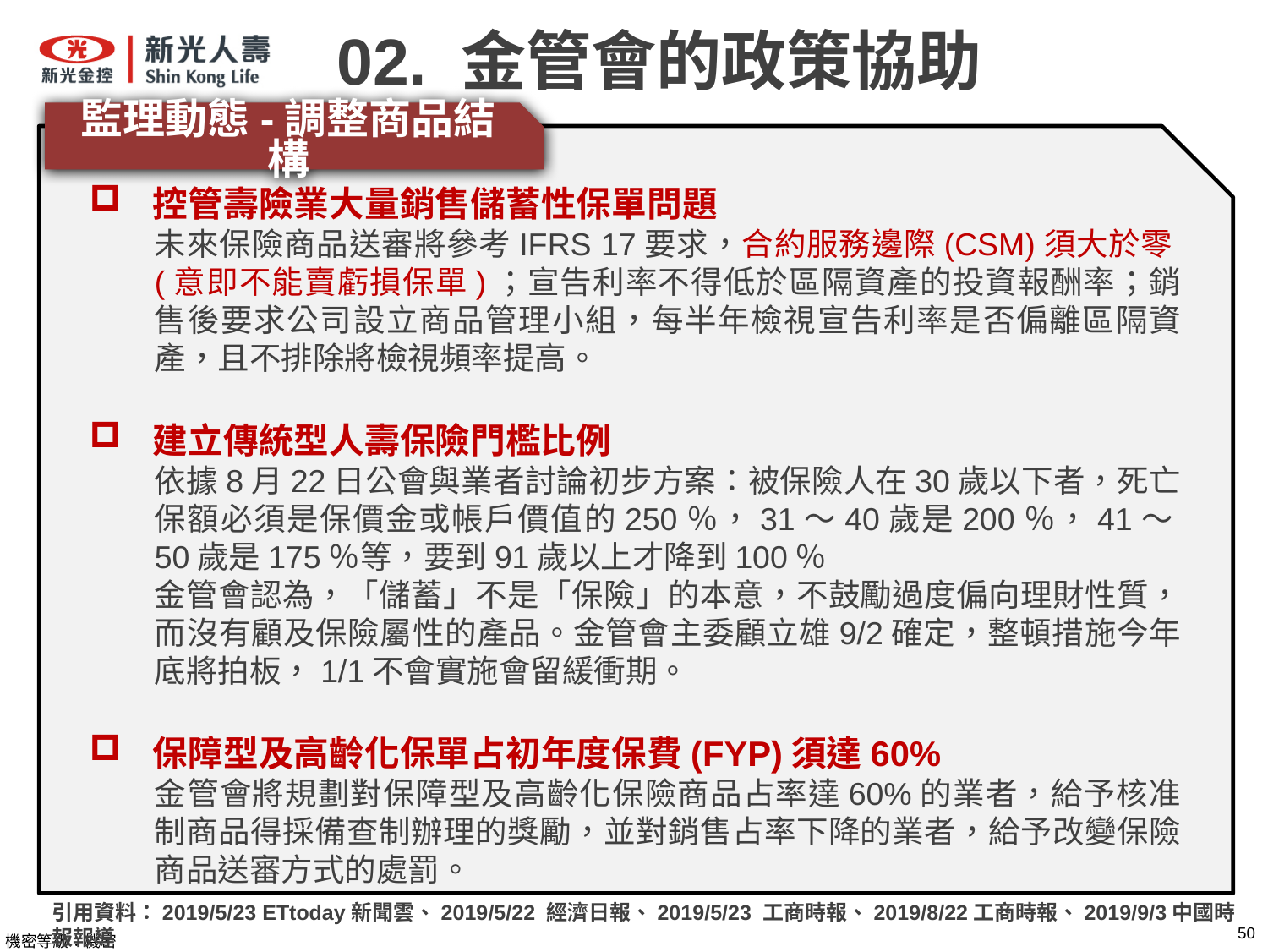

02. 金管會的政策協助
監理動態-調整商品結構
控管壽險業大量銷售儲蓄性保單問題
未來保險商品送審將參考IFRS 17要求，合約服務邊際(CSM)須大於零(意即不能賣虧損保單)；宣告利率不得低於區隔資產的投資報酬率；銷售後要求公司設立商品管理小組，每半年檢視宣告利率是否偏離區隔資產，且不排除將檢視頻率提高。
建立傳統型人壽保險門檻比例
依據8月22日公會與業者討論初步方案：被保險人在30歲以下者，死亡保額必須是保價金或帳戶價值的250％，31～40歲是200％，41～50歲是175％等，要到91歲以上才降到100％
金管會認為，「儲蓄」不是「保險」的本意，不鼓勵過度偏向理財性質，而沒有顧及保險屬性的產品。金管會主委顧立雄9/2確定，整頓措施今年底將拍板，1/1不會實施會留緩衝期。
保障型及高齡化保單占初年度保費(FYP)須達60%
金管會將規劃對保障型及高齡化保險商品占率達60%的業者，給予核准制商品得採備查制辦理的獎勵，並對銷售占率下降的業者，給予改變保險商品送審方式的處罰。
引用資料：2019/5/23 ETtoday新聞雲、2019/5/22 經濟日報、2019/5/23 工商時報、2019/8/22工商時報、2019/9/3中國時報報導